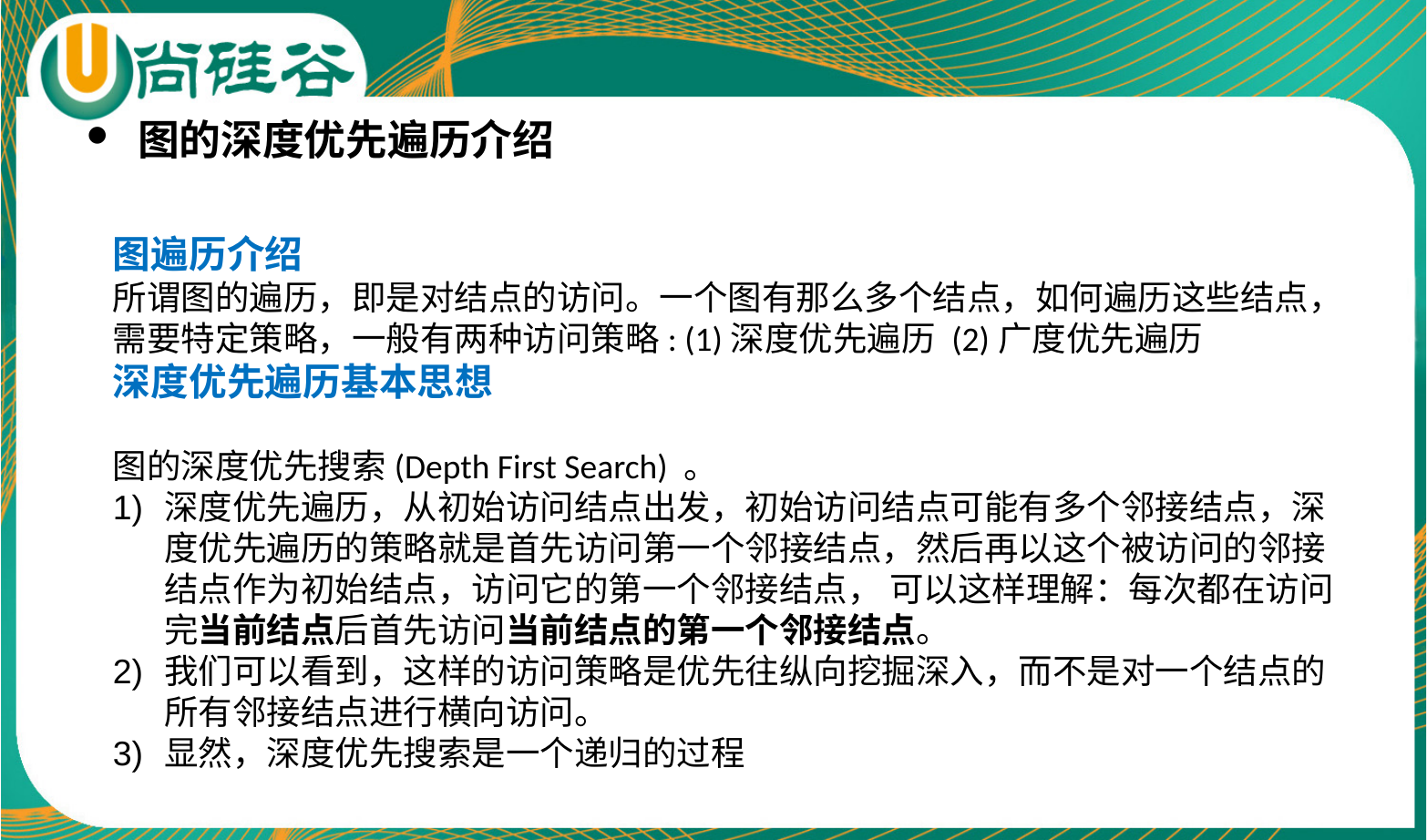

图的深度优先遍历介绍

图遍历介绍
所谓图的遍历，即是对结点的访问。一个图有那么多个结点，如何遍历这些结点，需要特定策略，一般有两种访问策略: (1)深度优先遍历 (2)广度优先遍历
深度优先遍历基本思想

图的深度优先搜索(Depth First Search) 。
深度优先遍历，从初始访问结点出发，初始访问结点可能有多个邻接结点，深度优先遍历的策略就是首先访问第一个邻接结点，然后再以这个被访问的邻接结点作为初始结点，访问它的第一个邻接结点， 可以这样理解：每次都在访问完当前结点后首先访问当前结点的第一个邻接结点。
我们可以看到，这样的访问策略是优先往纵向挖掘深入，而不是对一个结点的所有邻接结点进行横向访问。
显然，深度优先搜索是一个递归的过程